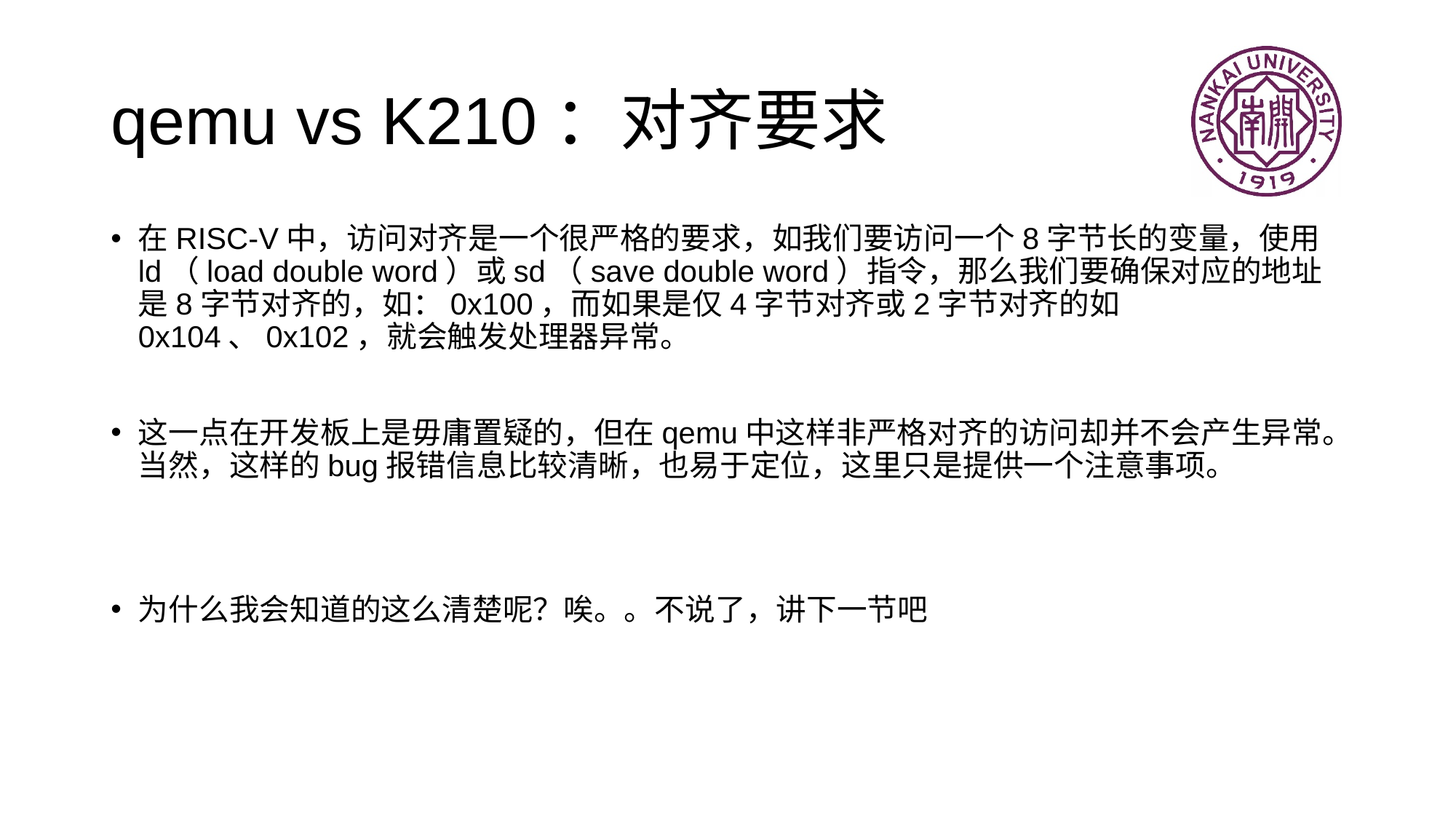

# qemu vs K210：对齐要求
在RISC-V中，访问对齐是一个很严格的要求，如我们要访问一个8字节长的变量，使用ld（load double word）或sd（save double word）指令，那么我们要确保对应的地址是8字节对齐的，如：0x100，而如果是仅4字节对齐或2字节对齐的如0x104、0x102，就会触发处理器异常。

这一点在开发板上是毋庸置疑的，但在qemu中这样非严格对齐的访问却并不会产生异常。当然，这样的bug报错信息比较清晰，也易于定位，这里只是提供一个注意事项。

为什么我会知道的这么清楚呢？唉。。不说了，讲下一节吧